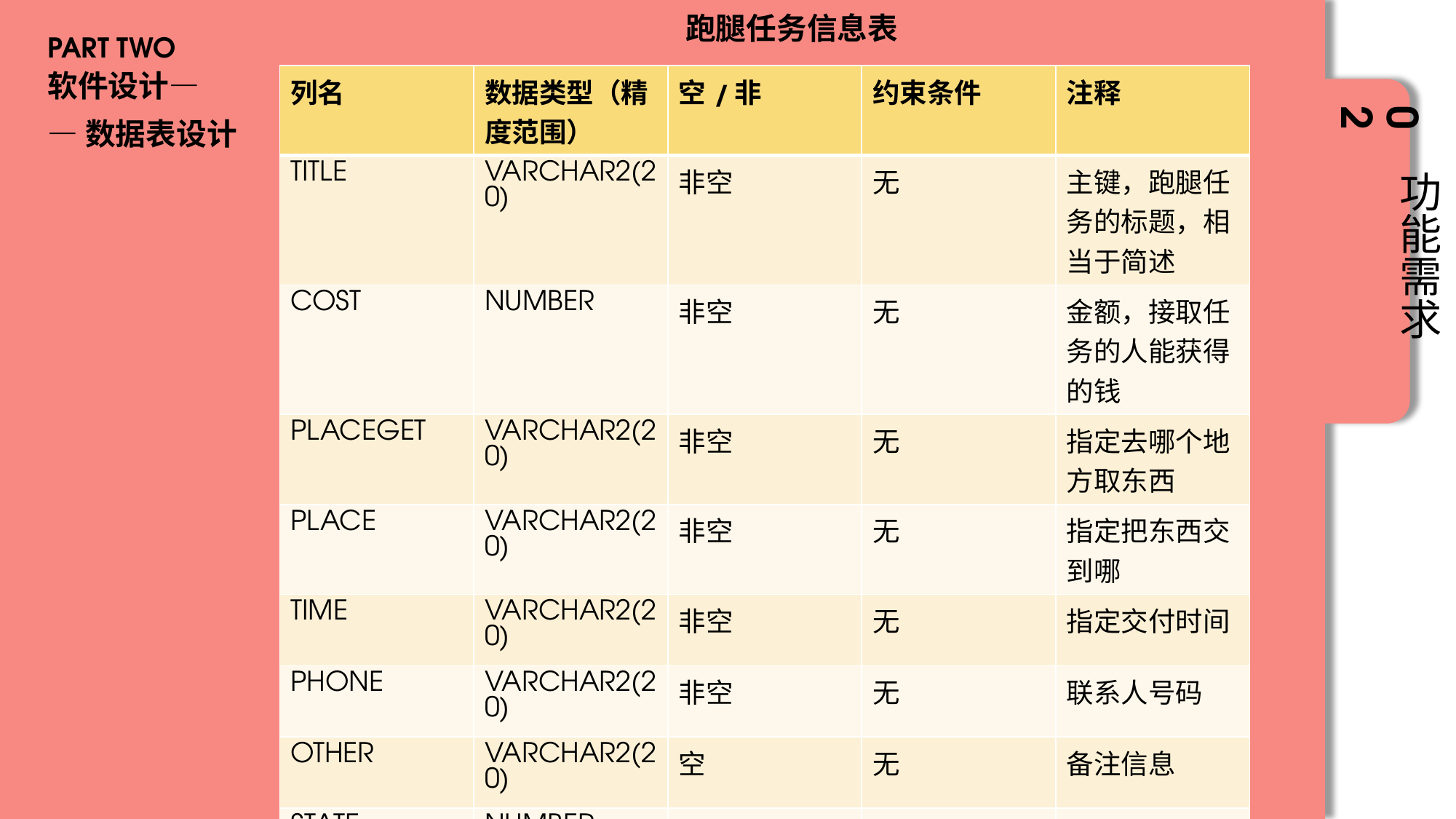

跑腿任务信息表
PART TWO
软件设计—
—数据表设计
| 列名 | 数据类型（精度范围） | 空/非 | 约束条件 | 注释 |
| --- | --- | --- | --- | --- |
| TITLE | VARCHAR2(20) | 非空 | 无 | 主键，跑腿任务的标题，相当于简述 |
| COST | NUMBER | 非空 | 无 | 金额，接取任务的人能获得的钱 |
| PLACEGET | VARCHAR2(20) | 非空 | 无 | 指定去哪个地方取东西 |
| PLACE | VARCHAR2(20) | 非空 | 无 | 指定把东西交到哪 |
| TIME | VARCHAR2(20) | 非空 | 无 | 指定交付时间 |
| PHONE | VARCHAR2(20) | 非空 | 无 | 联系人号码 |
| OTHER | VARCHAR2(20) | 空 | 无 | 备注信息 |
| STATE | NUMBER | 非空 | 无 | 跑腿单状态，是否已被接取 |
02
功能需求